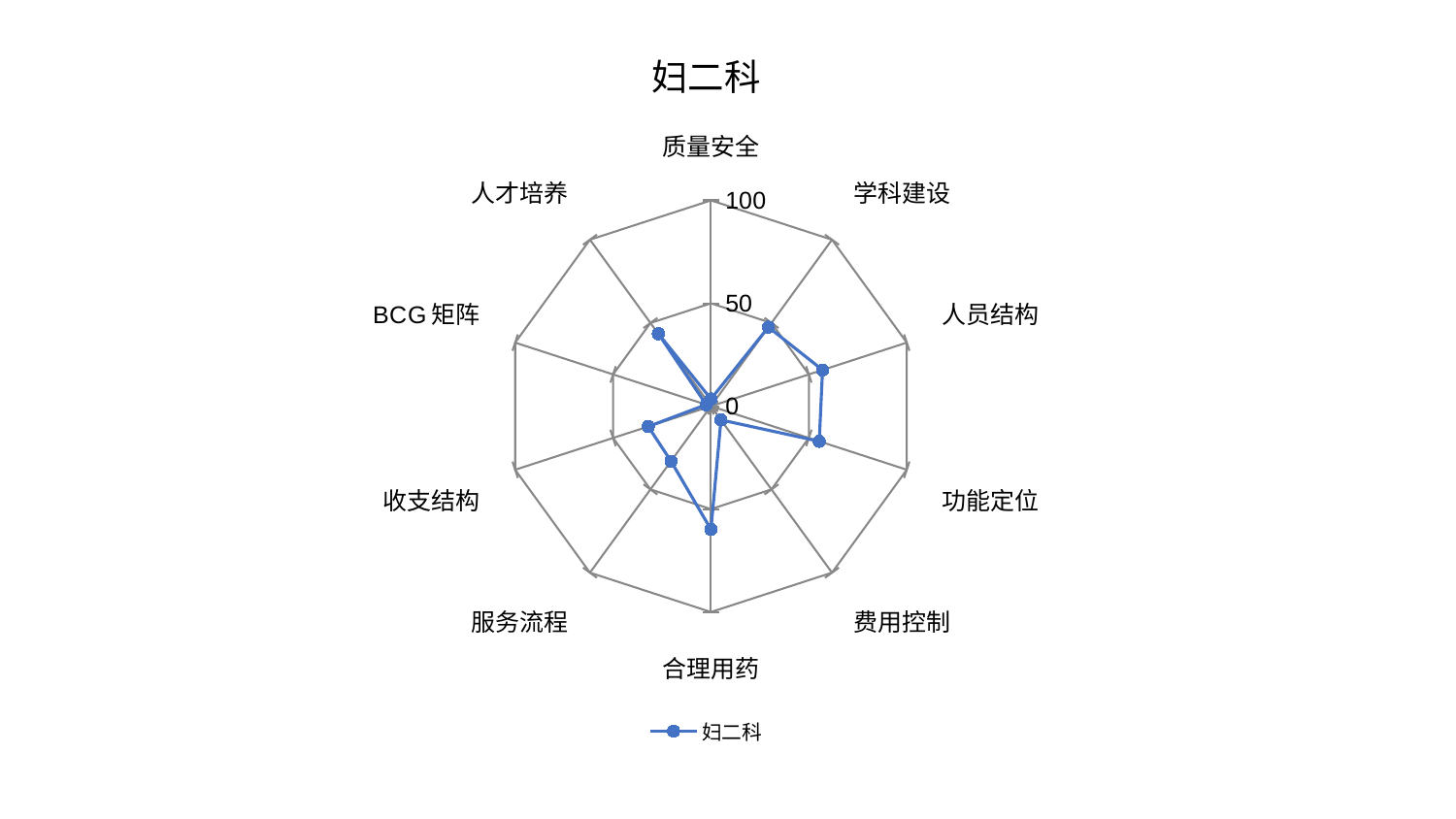

### Chart: 妇二科

| Category | 妇二科 |
|---|---|
| 质量安全 | 3.4853640559950065 |
| 学科建设 | 47.495322407090036 |
| 人员结构 | 56.99024230467993 |
| 功能定位 | 55.30521994255142 |
| 费用控制 | 8.283334738713386 |
| 合理用药 | 59.904925472367516 |
| 服务流程 | 33.04728212778371 |
| 收支结构 | 32.04059654818656 |
| BCG矩阵 | 2.419842950362313 |
| 人才培养 | 43.51461215365208 |
111